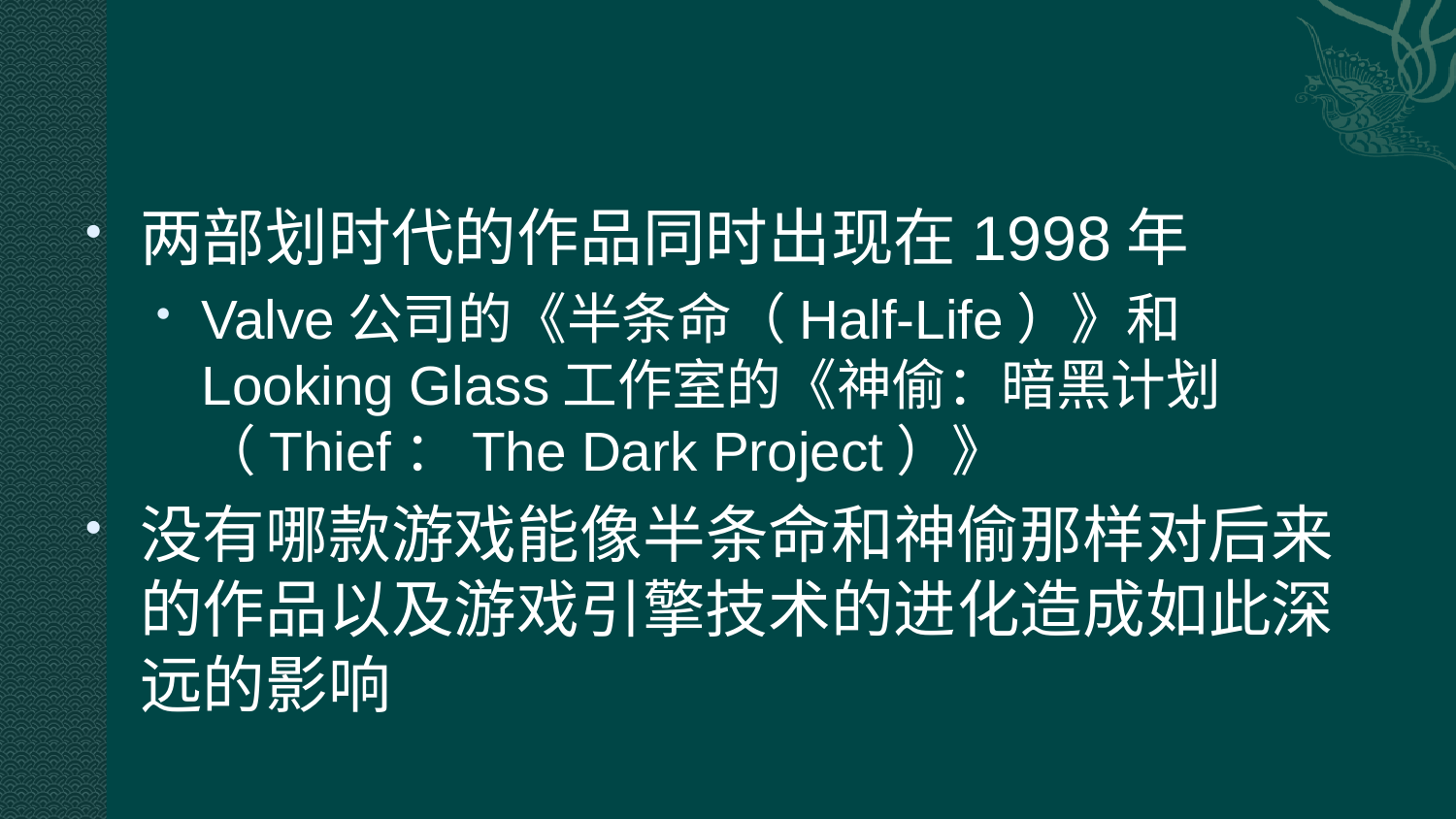

#
两部划时代的作品同时出现在1998年
Valve公司的《半条命（Half-Life）》和Looking Glass工作室的《神偷：暗黑计划（Thief：The Dark Project）》
没有哪款游戏能像半条命和神偷那样对后来的作品以及游戏引擎技术的进化造成如此深远的影响